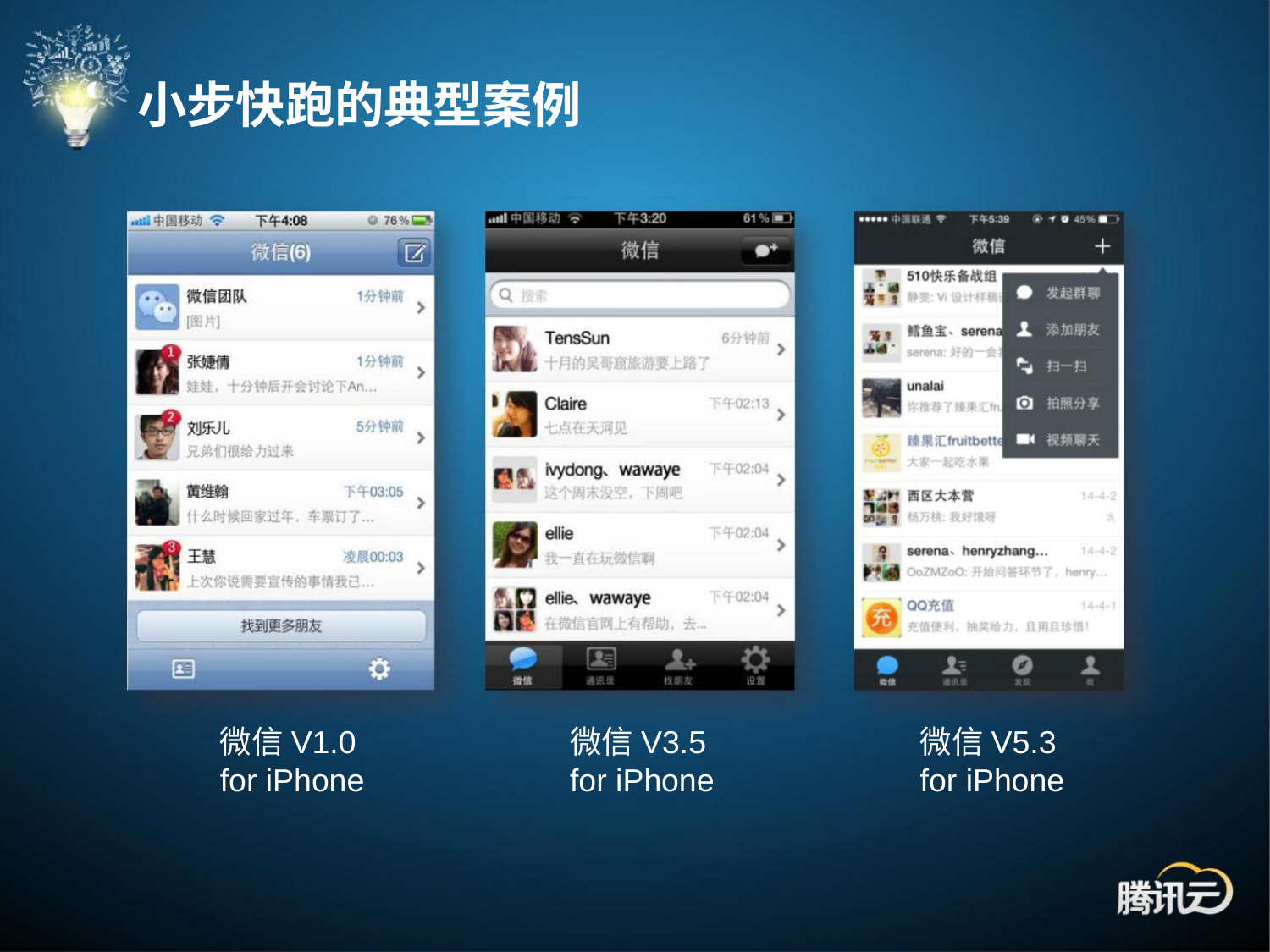

小步快跑的典型案例
微信V1.0
for iPhone
微信V3.5
for iPhone
微信V5.3
for iPhone